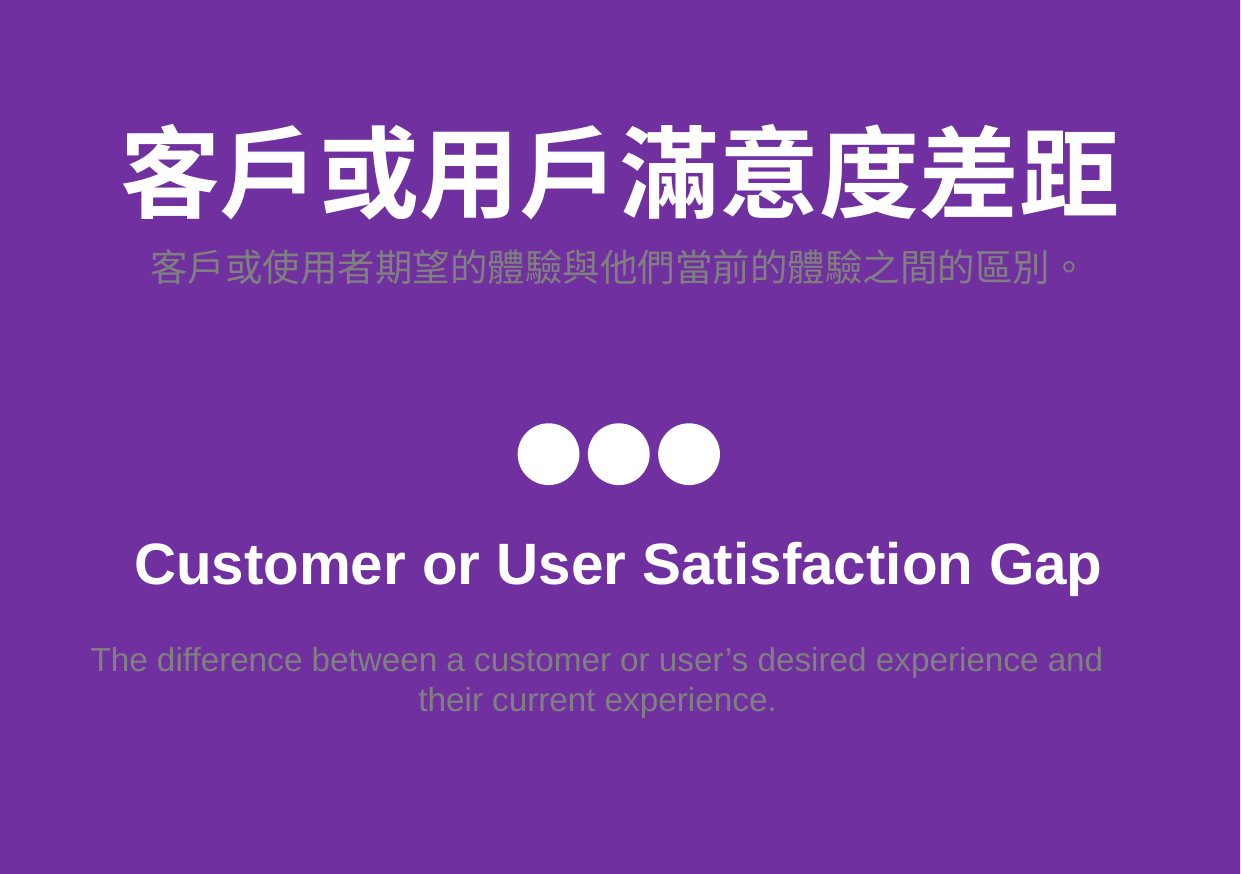

客戶或用戶滿意度差距
客戶或使用者期望的體驗與他們當前的體驗之間的區別。

Customer or User Satisfaction Gap
The difference between a customer or user’s desired experience and their current experience.